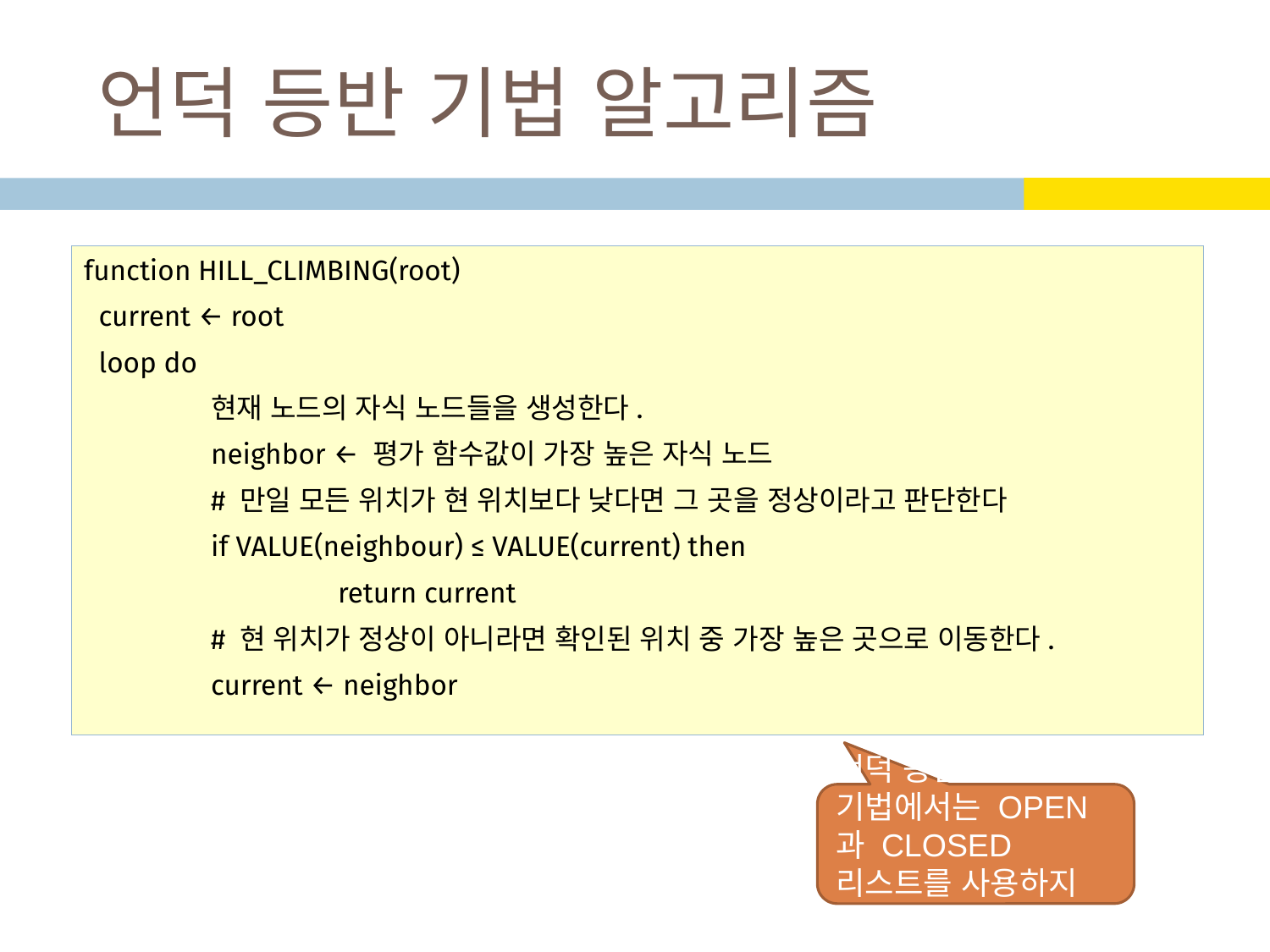

# 언덕 등반 기법 알고리즘
function HILL_CLIMBING(root)
  current ← root
  loop do
	현재 노드의 자식 노드들을 생성한다.
	neighbor ← 평가 함수값이 가장 높은 자식 노드
	# 만일 모든 위치가 현 위치보다 낮다면 그 곳을 정상이라고 판단한다
	if VALUE(neighbour) ≤ VALUE(current) then
		return current
	# 현 위치가 정상이 아니라면 확인된 위치 중 가장 높은 곳으로 이동한다.
	current ← neighbor
언덕 등반 기법에서는 OPEN과 CLOSED 리스트를 사용하지 않는다.